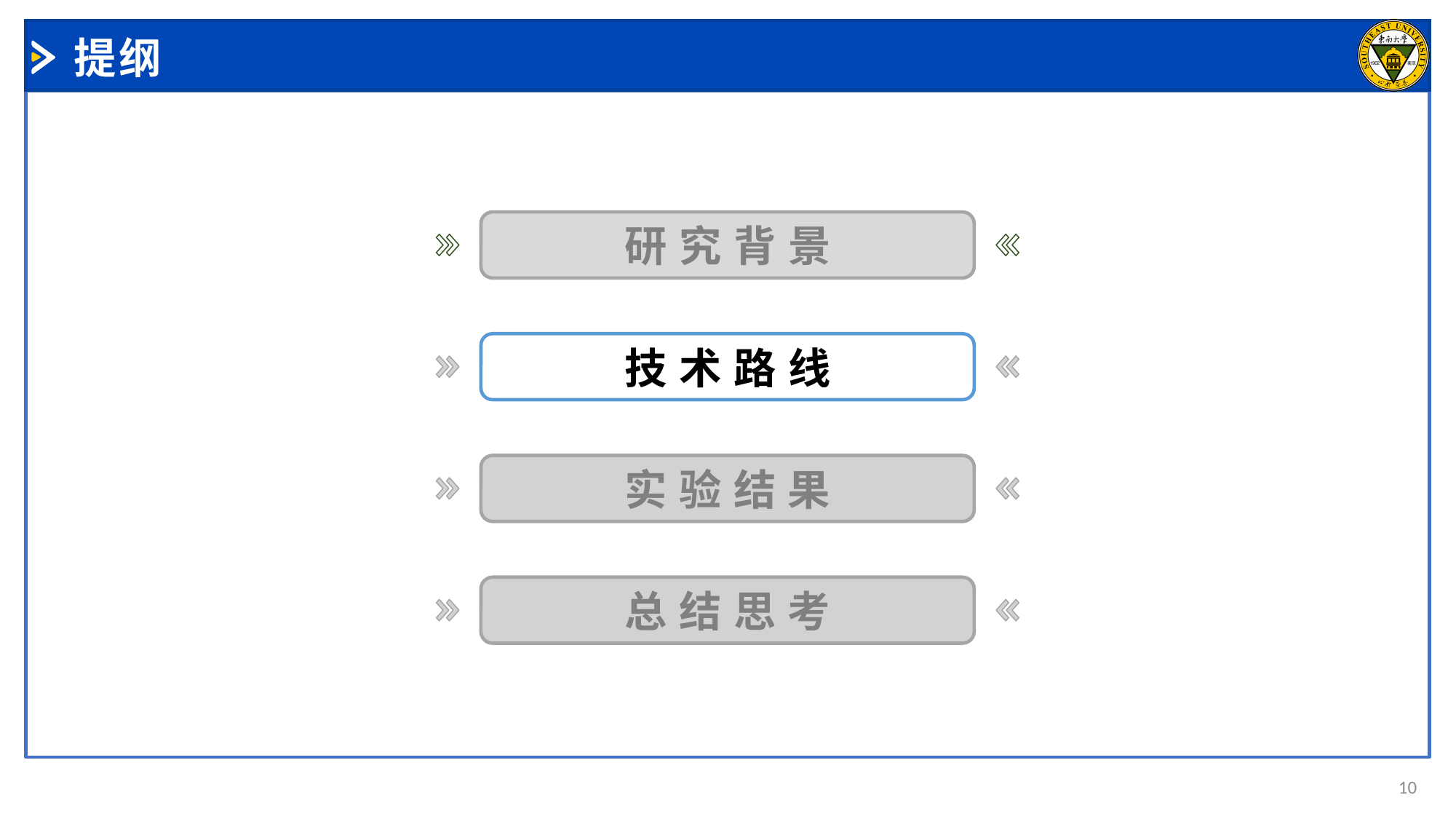

# 提纲
研究背景

技术路线

实验结果

总结思考

10